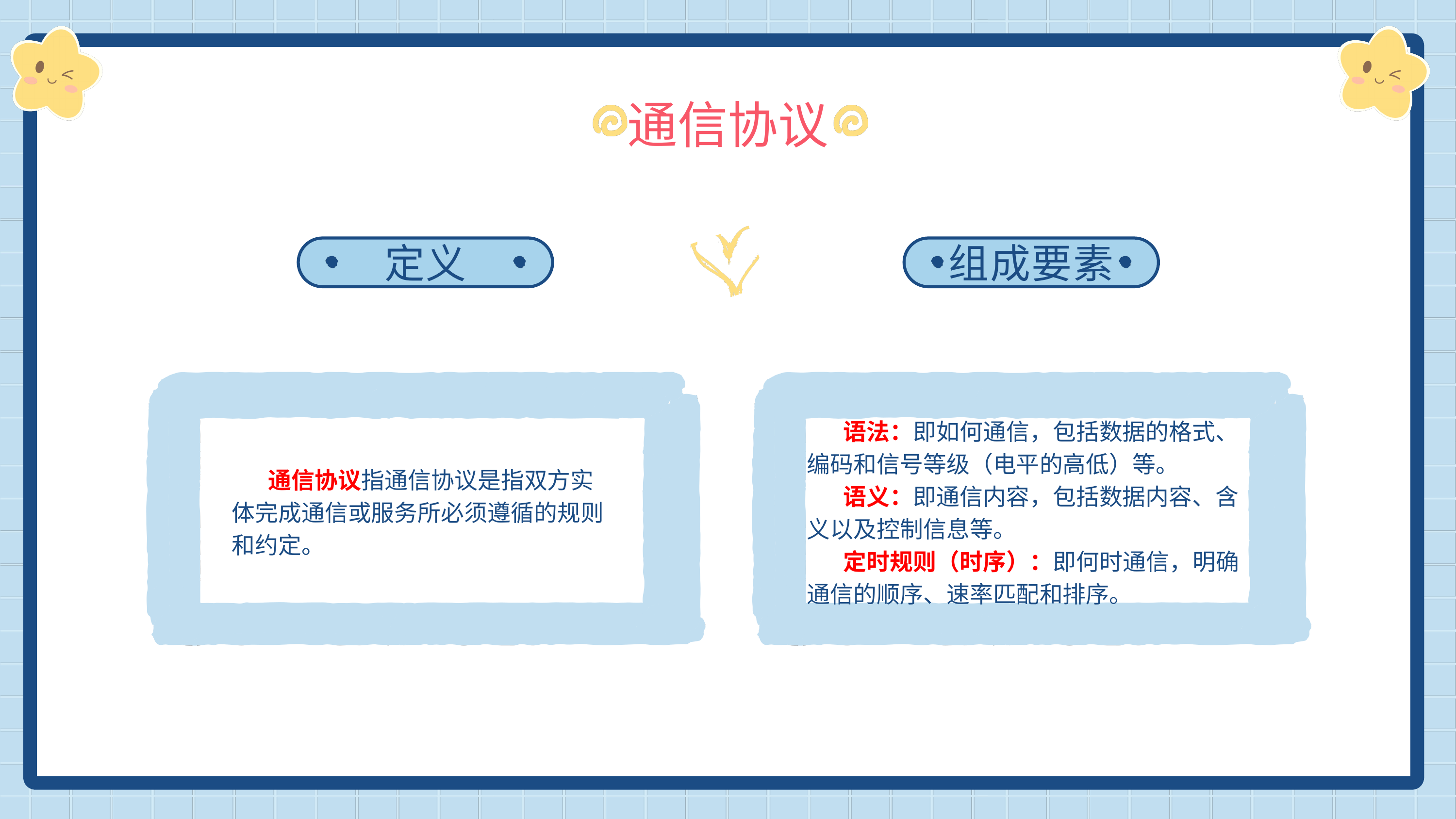

通信协议

定义

组成要素

语法：即如何通信，包括数据的格式、编码和信号等级（电平的高低）等。
语义：即通信内容，包括数据内容、含义以及控制信息等。
定时规则（时序）：即何时通信，明确通信的顺序、速率匹配和排序。

通信协议指通信协议是指双方实体完成通信或服务所必须遵循的规则和约定。